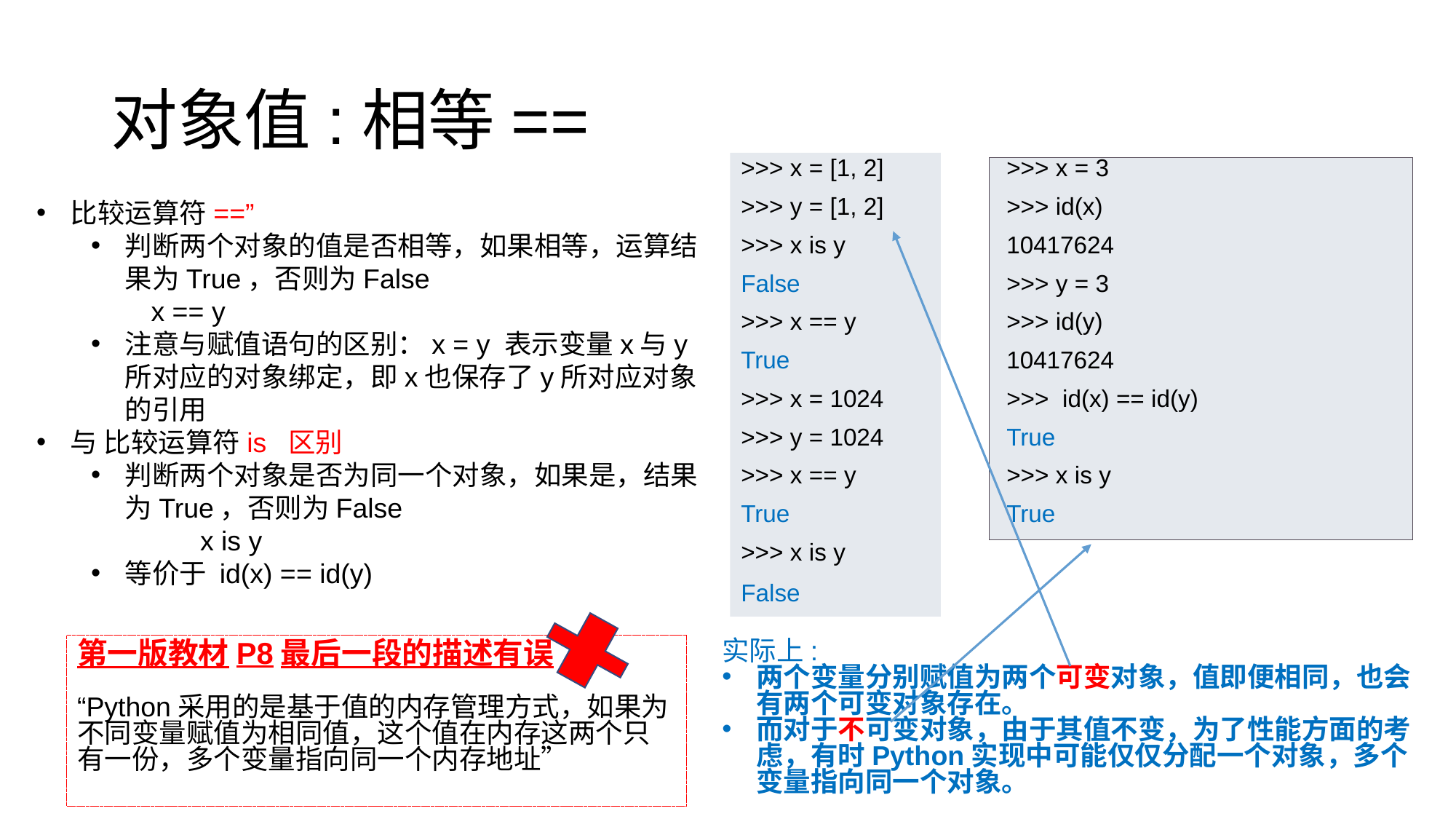

# 对象值:相等==
>>> x = [1, 2]
>>> y = [1, 2]
>>> x is y
False
>>> x == y
True
>>> x = 1024
>>> y = 1024
>>> x == y
True
>>> x is y
False
>>> x = 3
>>> id(x)
10417624
>>> y = 3
>>> id(y)
10417624
>>>  id(x) == id(y)
True
>>> x is y
True

比较运算符==”
判断两个对象的值是否相等，如果相等，运算结果为True，否则为False
               x == y
注意与赋值语句的区别：x = y 表示变量x与y所对应的对象绑定，即x也保存了y所对应对象的引用
与 比较运算符is  区别
判断两个对象是否为同一个对象，如果是，结果为True，否则为False
	x is y
等价于 id(x) == id(y)

实际上:
两个变量分别赋值为两个可变对象，值即便相同，也会有两个可变对象存在。
而对于不可变对象，由于其值不变，为了性能方面的考虑，有时Python实现中可能仅仅分配一个对象，多个变量指向同一个对象。
第一版教材P8最后一段的描述有误

“Python采用的是基于值的内存管理方式，如果为不同变量赋值为相同值，这个值在内存这两个只有一份，多个变量指向同一个内存地址”